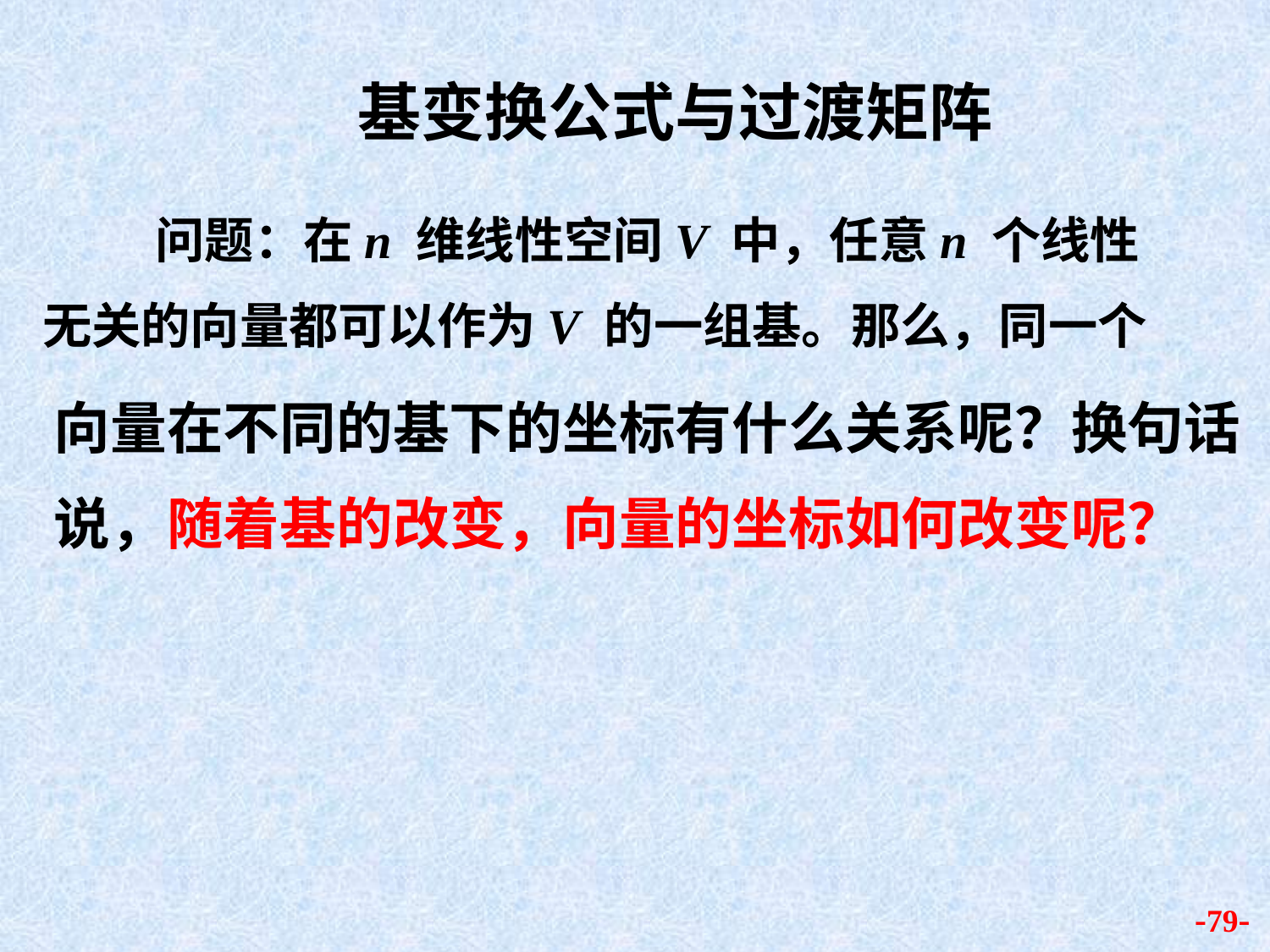

基变换公式与过渡矩阵
　　问题：在n 维线性空间V 中，任意n 个线性
无关的向量都可以作为V 的一组基。那么，同一个
向量在不同的基下的坐标有什么关系呢？换句话
说，随着基的改变，向量的坐标如何改变呢？
-79-